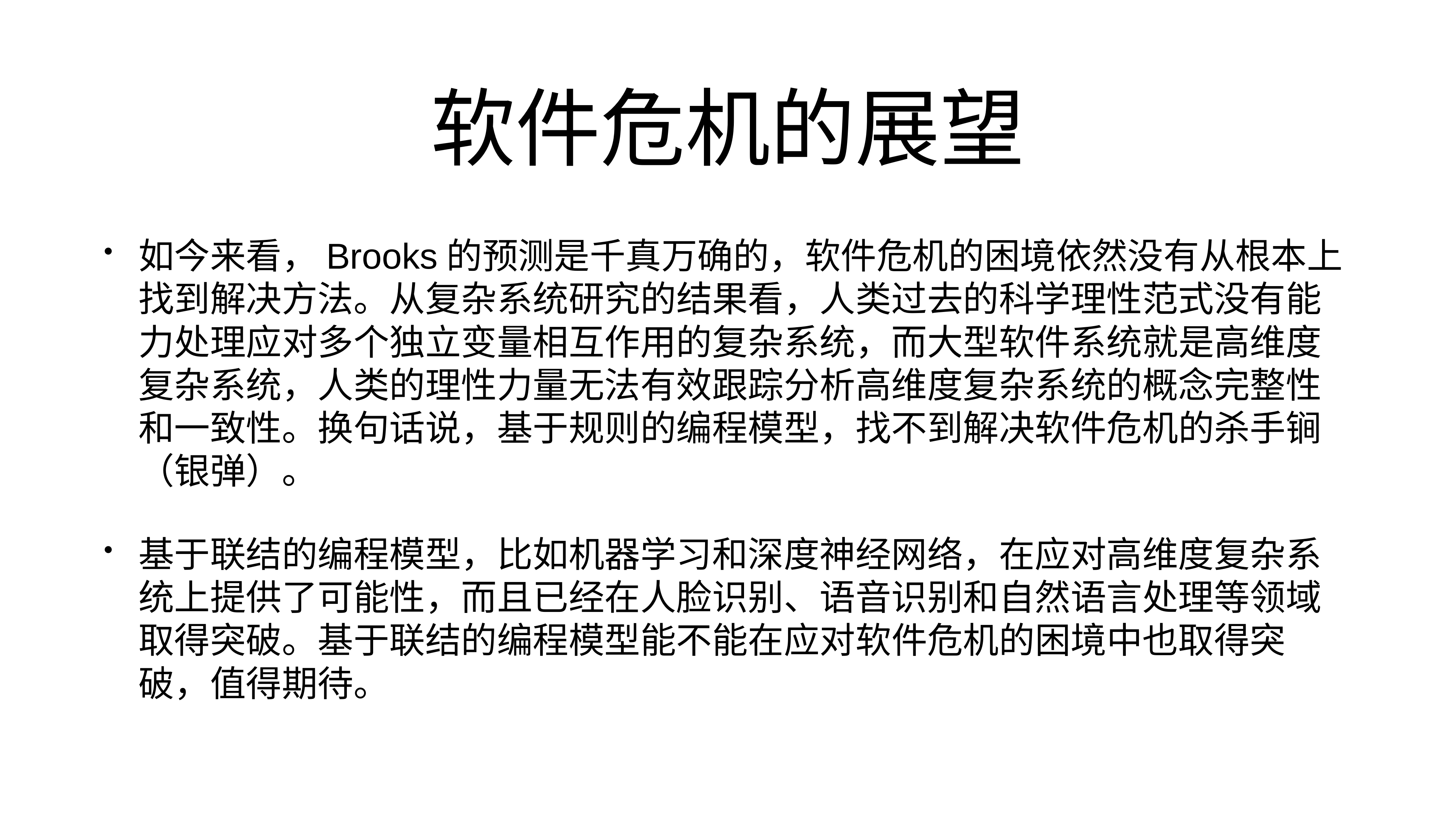

# 软件危机的展望
如今来看，Brooks的预测是千真万确的，软件危机的困境依然没有从根本上找到解决方法。从复杂系统研究的结果看，人类过去的科学理性范式没有能力处理应对多个独立变量相互作用的复杂系统，而大型软件系统就是高维度复杂系统，人类的理性力量无法有效跟踪分析高维度复杂系统的概念完整性和一致性。换句话说，基于规则的编程模型，找不到解决软件危机的杀手锏（银弹）。
基于联结的编程模型，比如机器学习和深度神经网络，在应对高维度复杂系统上提供了可能性，而且已经在人脸识别、语音识别和自然语言处理等领域取得突破。基于联结的编程模型能不能在应对软件危机的困境中也取得突破，值得期待。